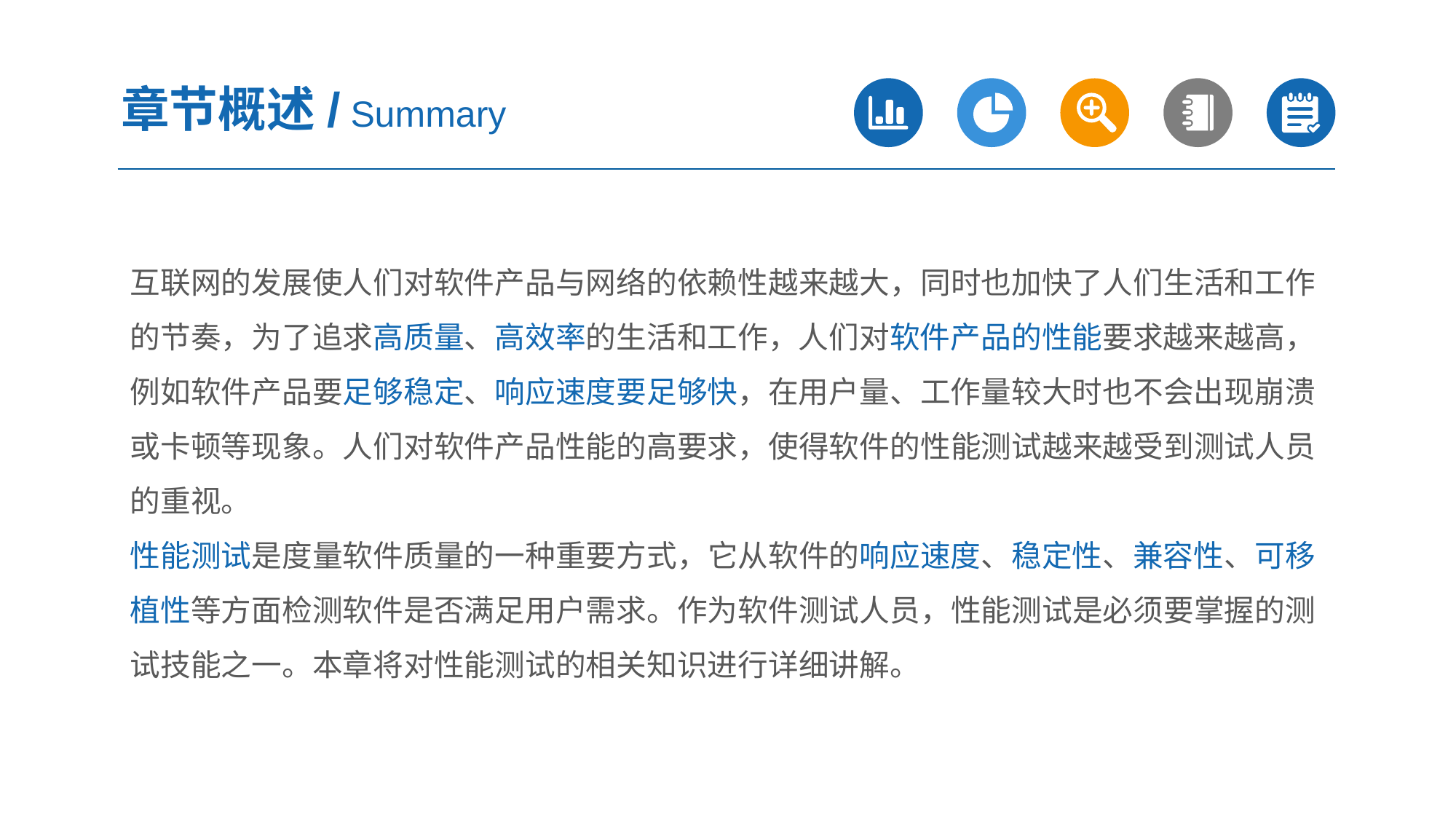

章节概述/ Summary
互联网的发展使人们对软件产品与网络的依赖性越来越大，同时也加快了人们生活和工作的节奏，为了追求高质量、高效率的生活和工作，人们对软件产品的性能要求越来越高，例如软件产品要足够稳定、响应速度要足够快，在用户量、工作量较大时也不会出现崩溃或卡顿等现象。人们对软件产品性能的高要求，使得软件的性能测试越来越受到测试人员的重视。
性能测试是度量软件质量的一种重要方式，它从软件的响应速度、稳定性、兼容性、可移植性等方面检测软件是否满足用户需求。作为软件测试人员，性能测试是必须要掌握的测试技能之一。本章将对性能测试的相关知识进行详细讲解。